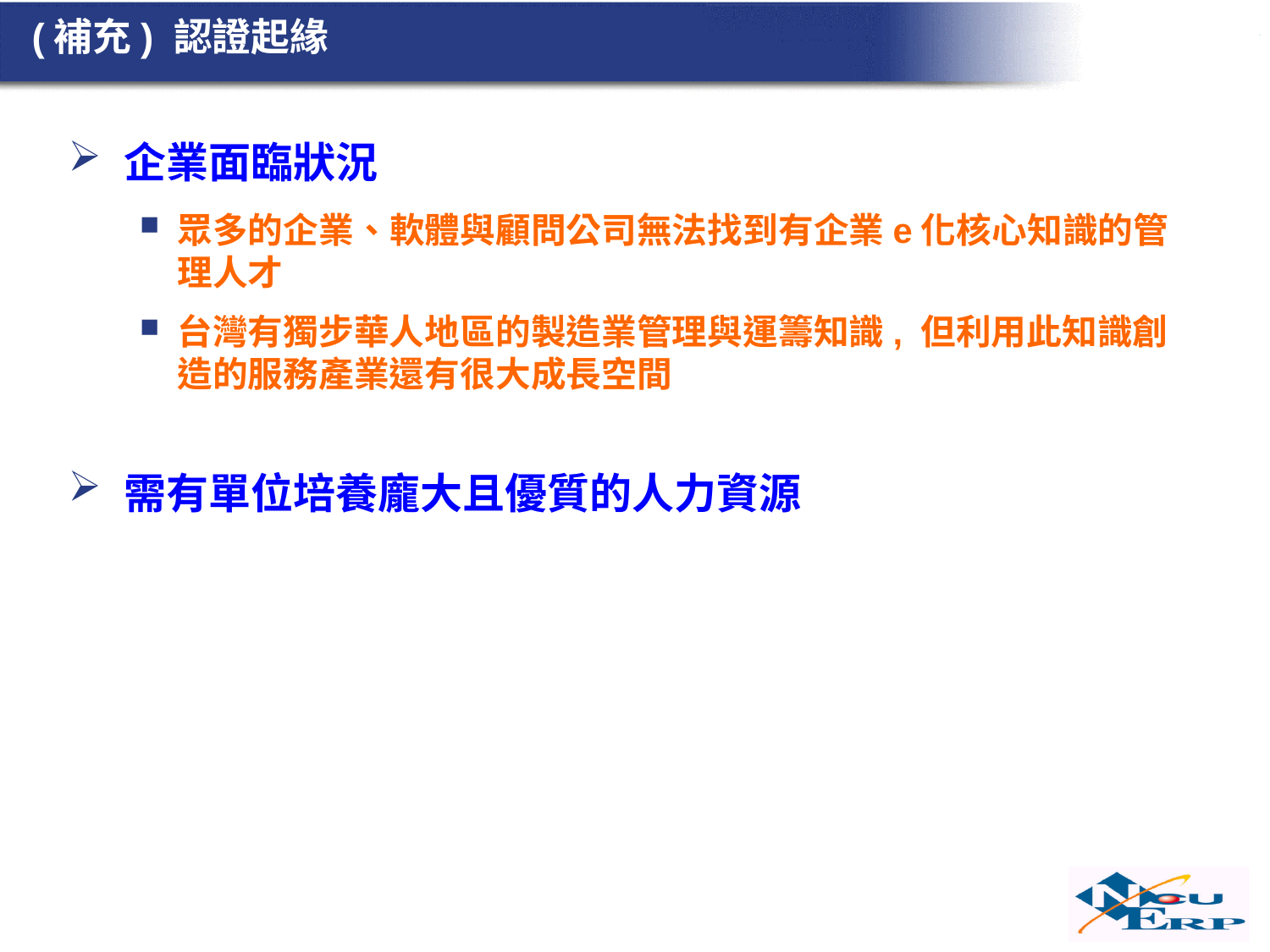

# (補充) 認證起緣
企業面臨狀況
眾多的企業、軟體與顧問公司無法找到有企業e化核心知識的管理人才
台灣有獨步華人地區的製造業管理與運籌知識, 但利用此知識創造的服務產業還有很大成長空間

需有單位培養龐大且優質的人力資源